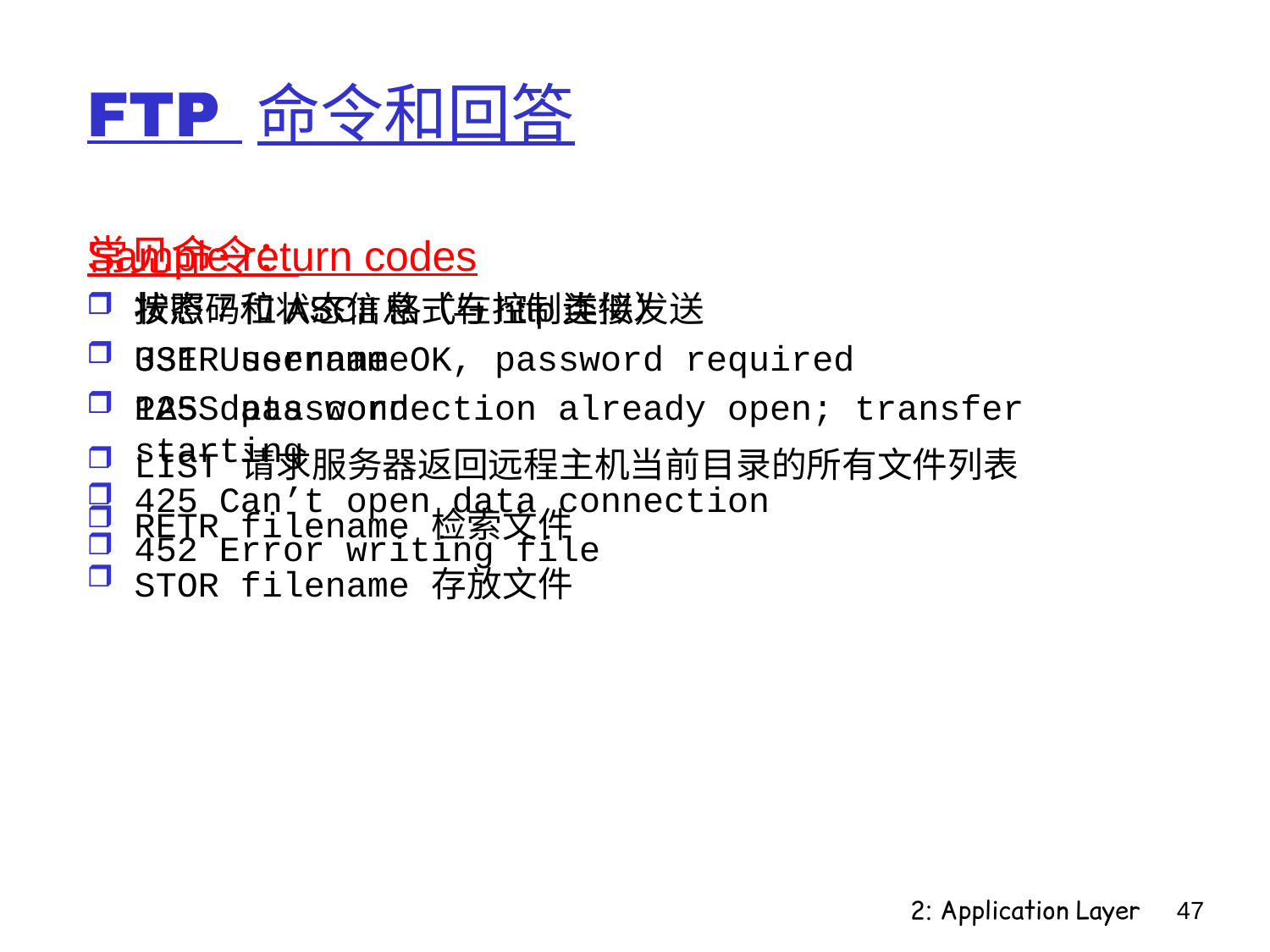

# FTP 命令和回答
常见命令：
按照7位ASCII格式在控制连接发送
USER username
PASS password
LIST 请求服务器返回远程主机当前目录的所有文件列表
RETR filename 检索文件
STOR filename 存放文件
Sample return codes
状态码和状态信息（与http类似）
331 Username OK, password required
125 data connection already open; transfer starting
425 Can’t open data connection
452 Error writing file
2: Application Layer
47